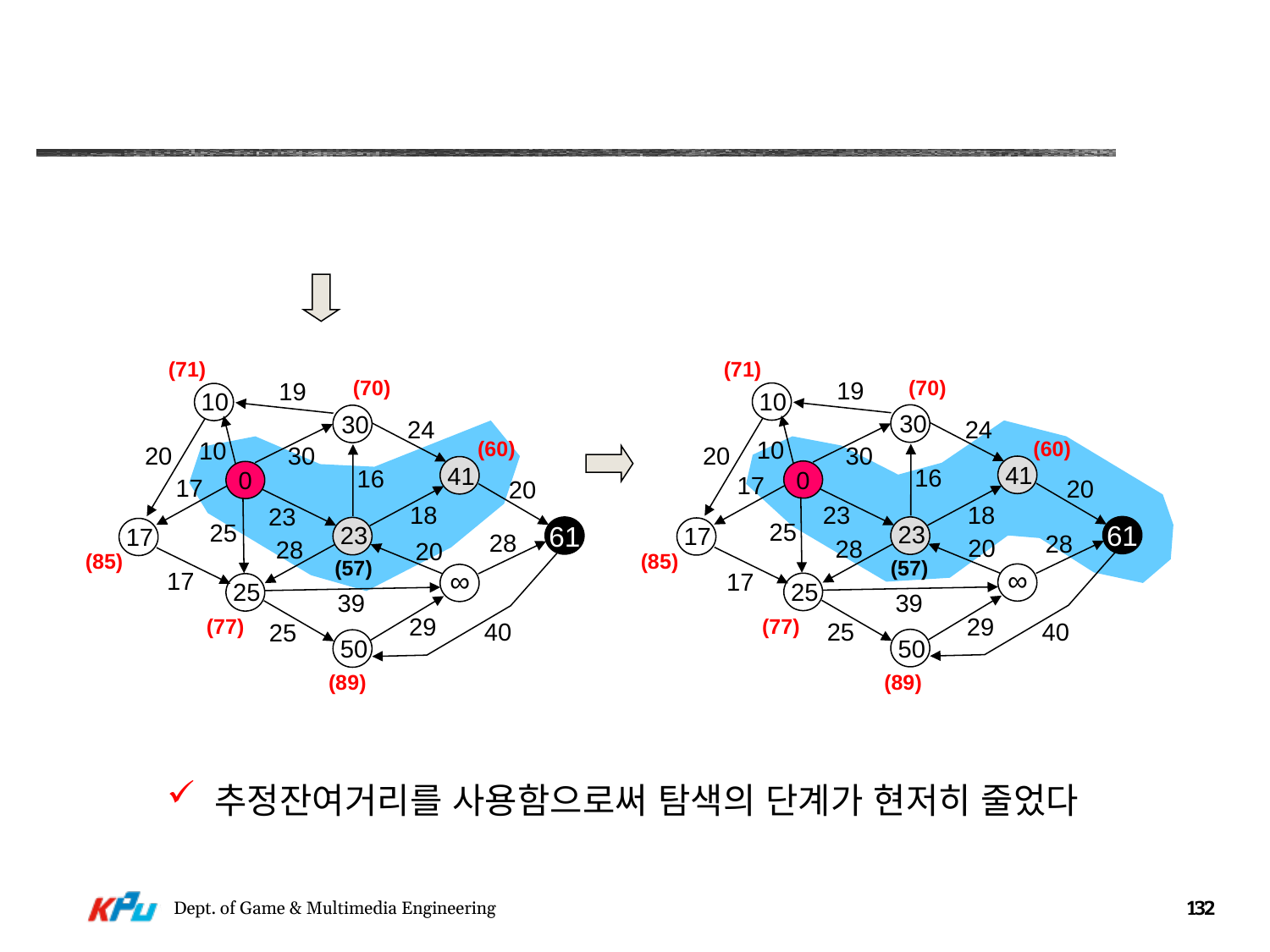

#

(71)
(71)
(70)
(70)
19
19
10
10

30

30

24
24

10
10
(60)
(60)
20
30
20
30

41
41

16

16
0
0
17
17
20
20

23
18
18
23

25
25
23
23
17
17
61
61

28
28
20
28
28
20

(85)
(85)

(57)
(57)

∞
∞
17
17

25
25

39
39

29
29
(77)
(77)
40
25
40
25
50
50

(89)
(89)
 추정잔여거리를 사용함으로써 탐색의 단계가 현저히 줄었다
Dept. of Game & Multimedia Engineering
132